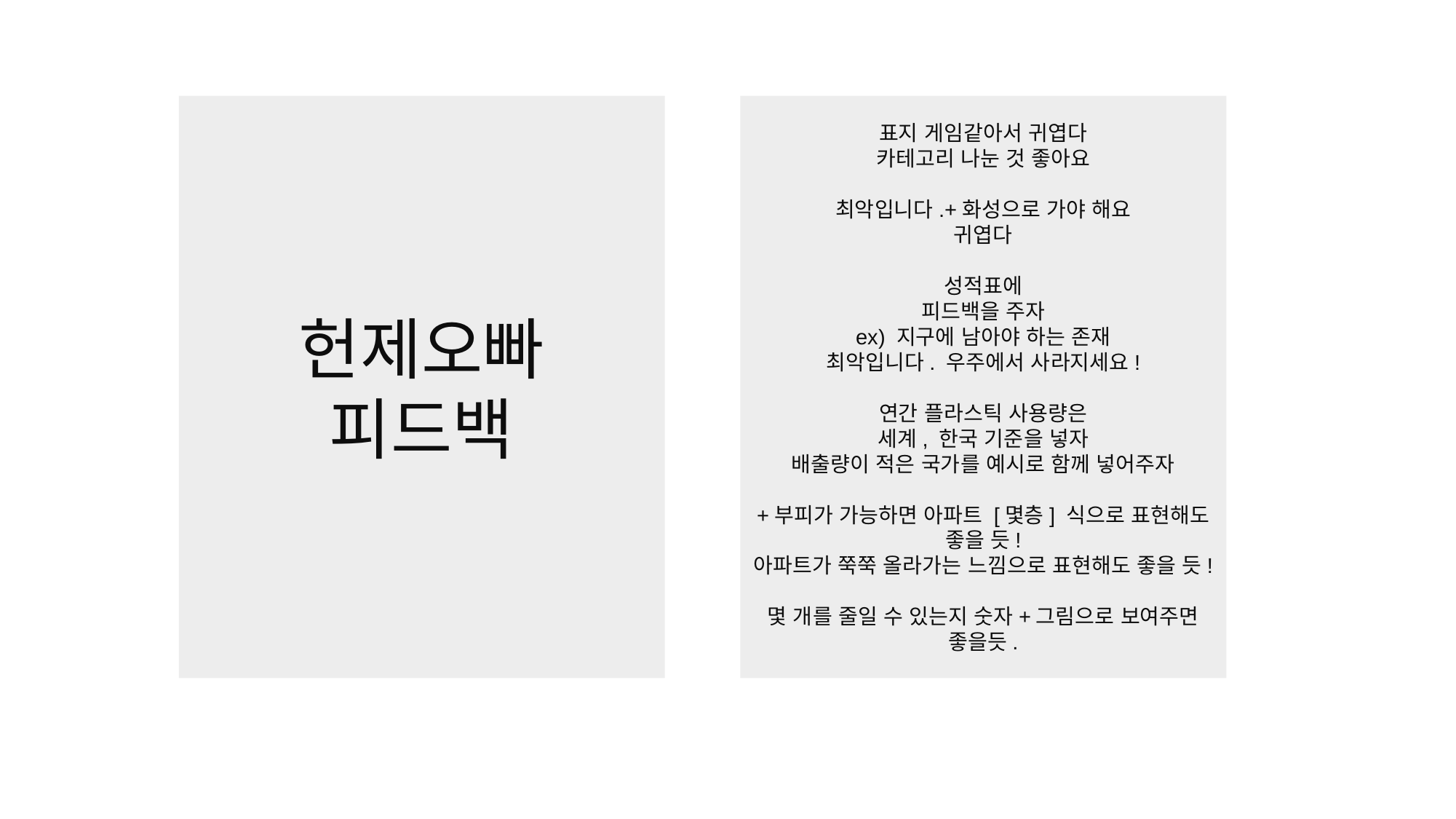

헌제오빠
피드백
표지 게임같아서 귀엽다
카테고리 나눈 것 좋아요

최악입니다.+화성으로 가야 해요
귀엽다

성적표에
피드백을 주자
ex) 지구에 남아야 하는 존재
최악입니다. 우주에서 사라지세요!

연간 플라스틱 사용량은
세계, 한국 기준을 넣자
배출량이 적은 국가를 예시로 함께 넣어주자

+부피가 가능하면 아파트 [몇층] 식으로 표현해도 좋을 듯!
아파트가 쭉쭉 올라가는 느낌으로 표현해도 좋을 듯!

몇 개를 줄일 수 있는지 숫자+그림으로 보여주면 좋을듯.